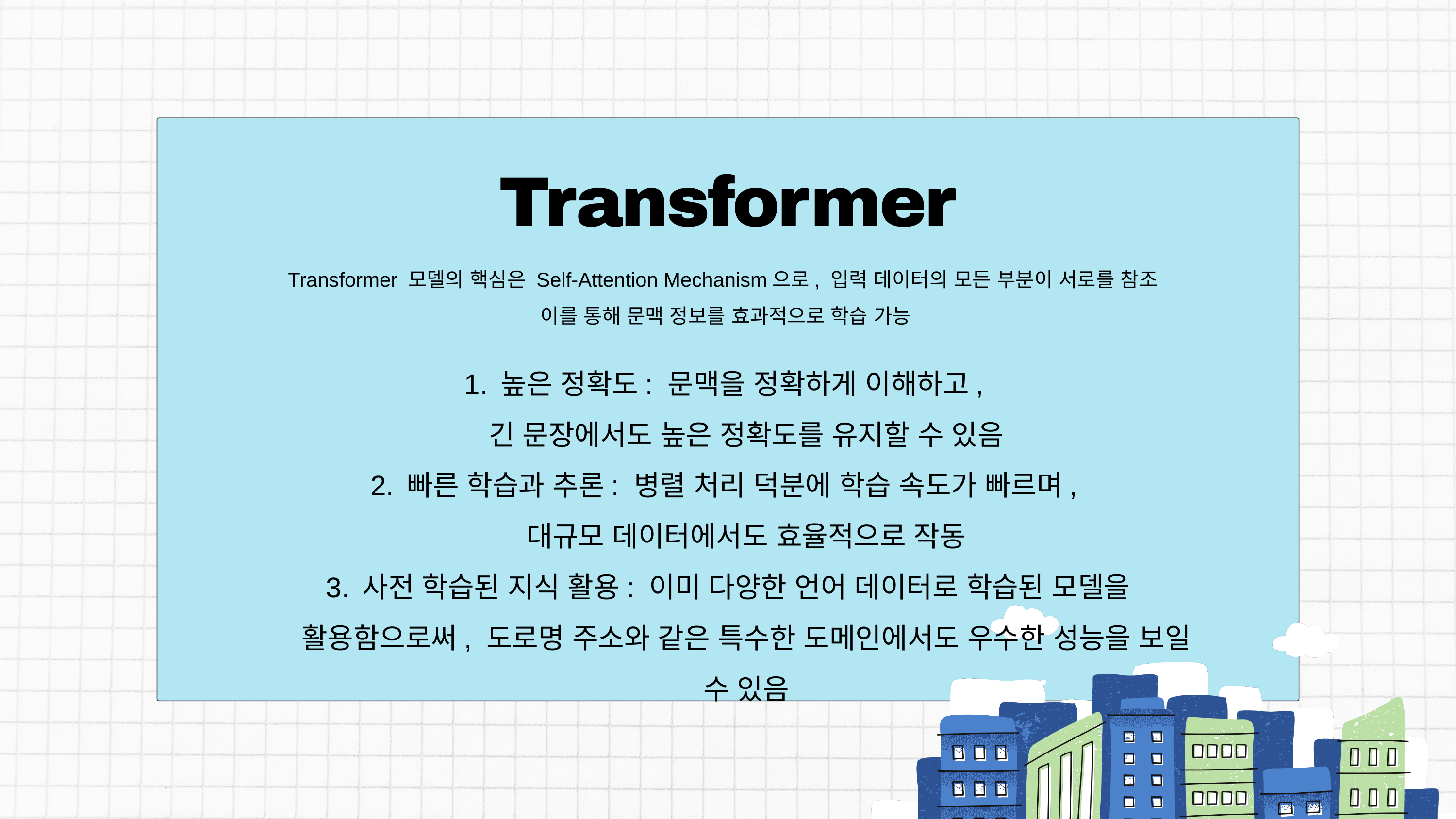

Transformer
Transformer 모델의 핵심은 Self-Attention Mechanism으로, 입력 데이터의 모든 부분이 서로를 참조
이를 통해 문맥 정보를 효과적으로 학습 가능
높은 정확도: 문맥을 정확하게 이해하고,
긴 문장에서도 높은 정확도를 유지할 수 있음
빠른 학습과 추론: 병렬 처리 덕분에 학습 속도가 빠르며,
대규모 데이터에서도 효율적으로 작동
사전 학습된 지식 활용: 이미 다양한 언어 데이터로 학습된 모델을 활용함으로써, 도로명 주소와 같은 특수한 도메인에서도 우수한 성능을 보일 수 있음